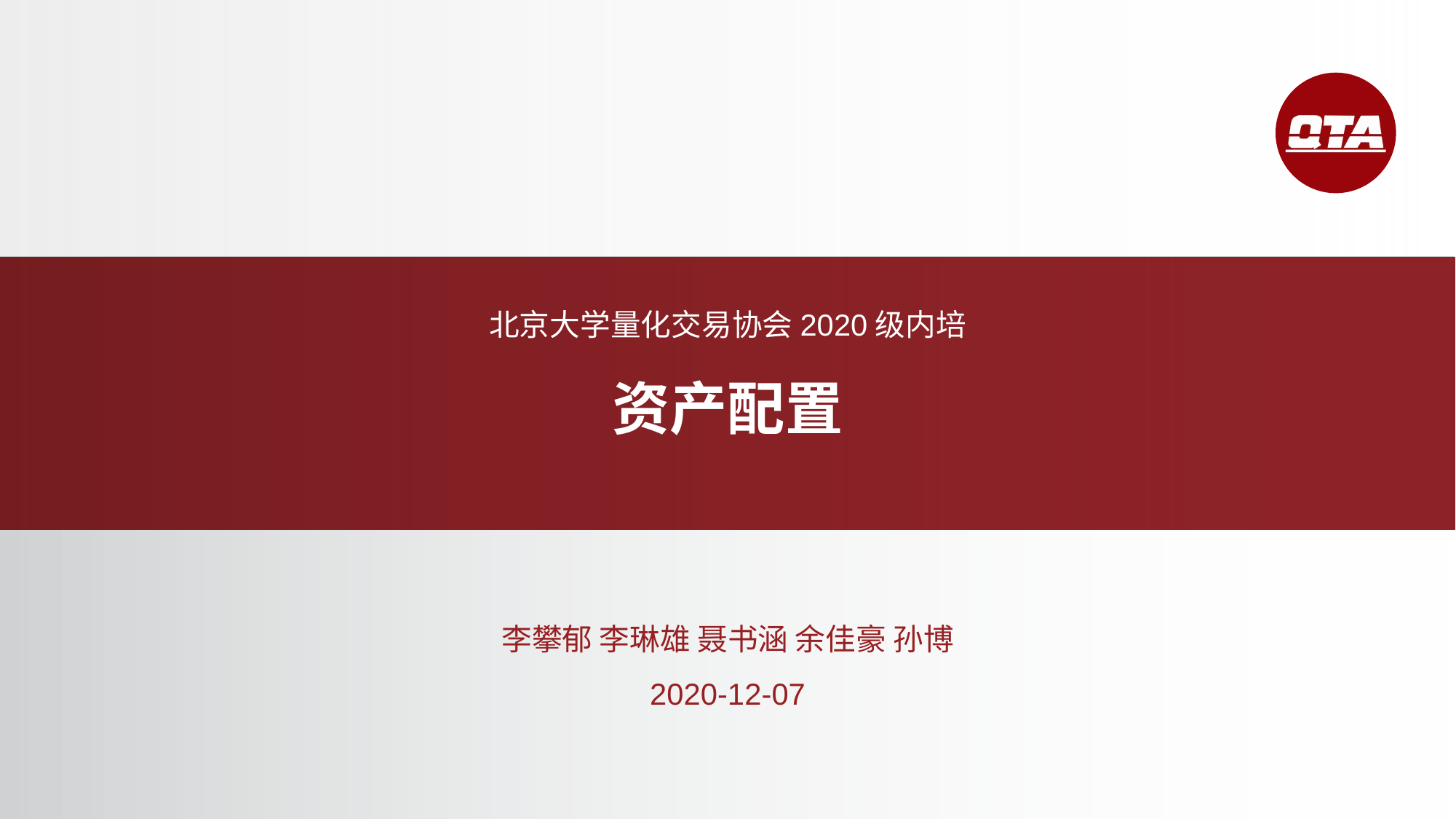

北京大学量化交易协会2020级内培
资产配置
李攀郁 李琳雄 聂书涵 余佳豪 孙博
2020-12-07